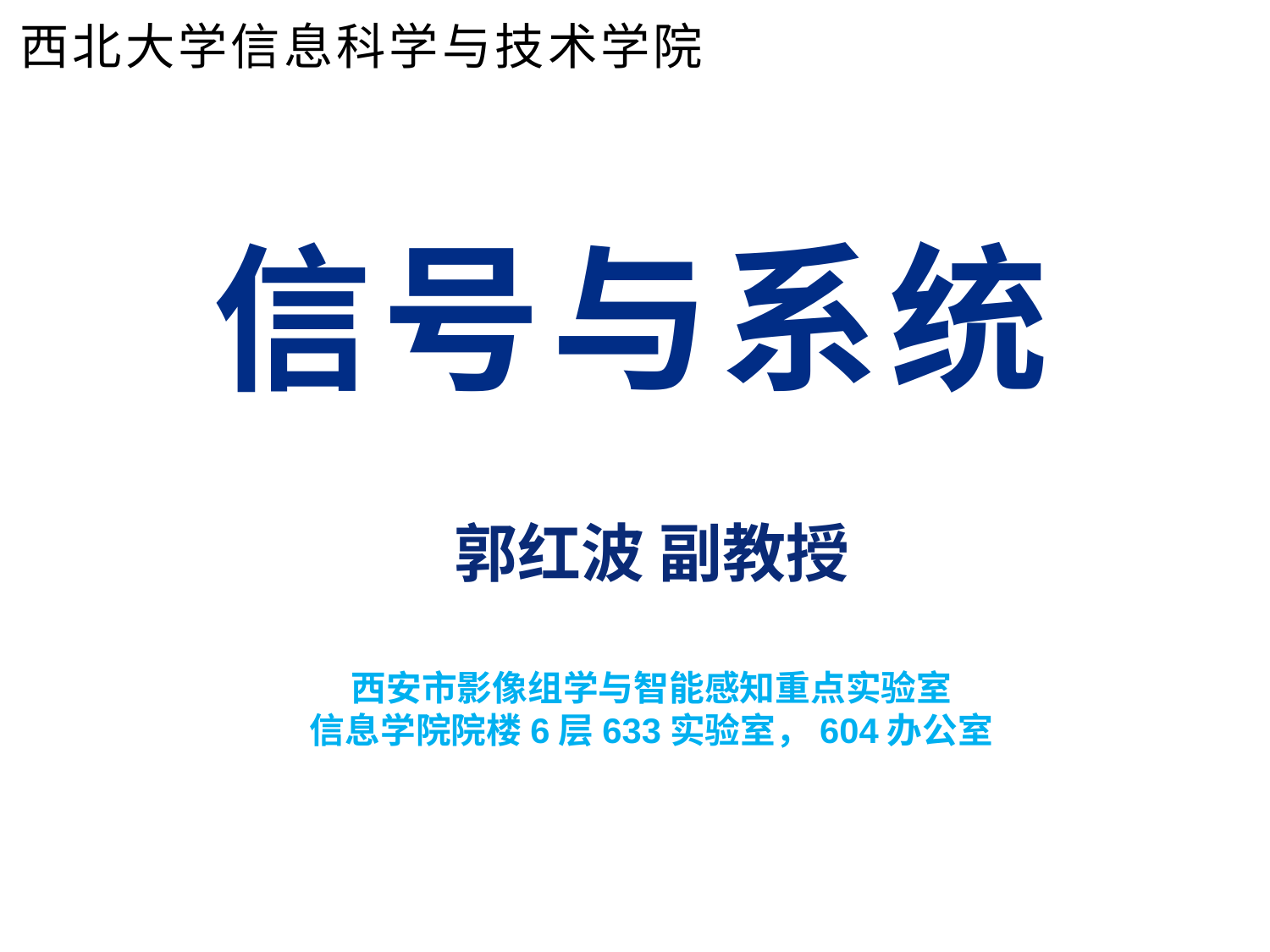

西北大学信息科学与技术学院
# 信号与系统
郭红波 副教授

西安市影像组学与智能感知重点实验室
信息学院院楼6层633实验室，604办公室